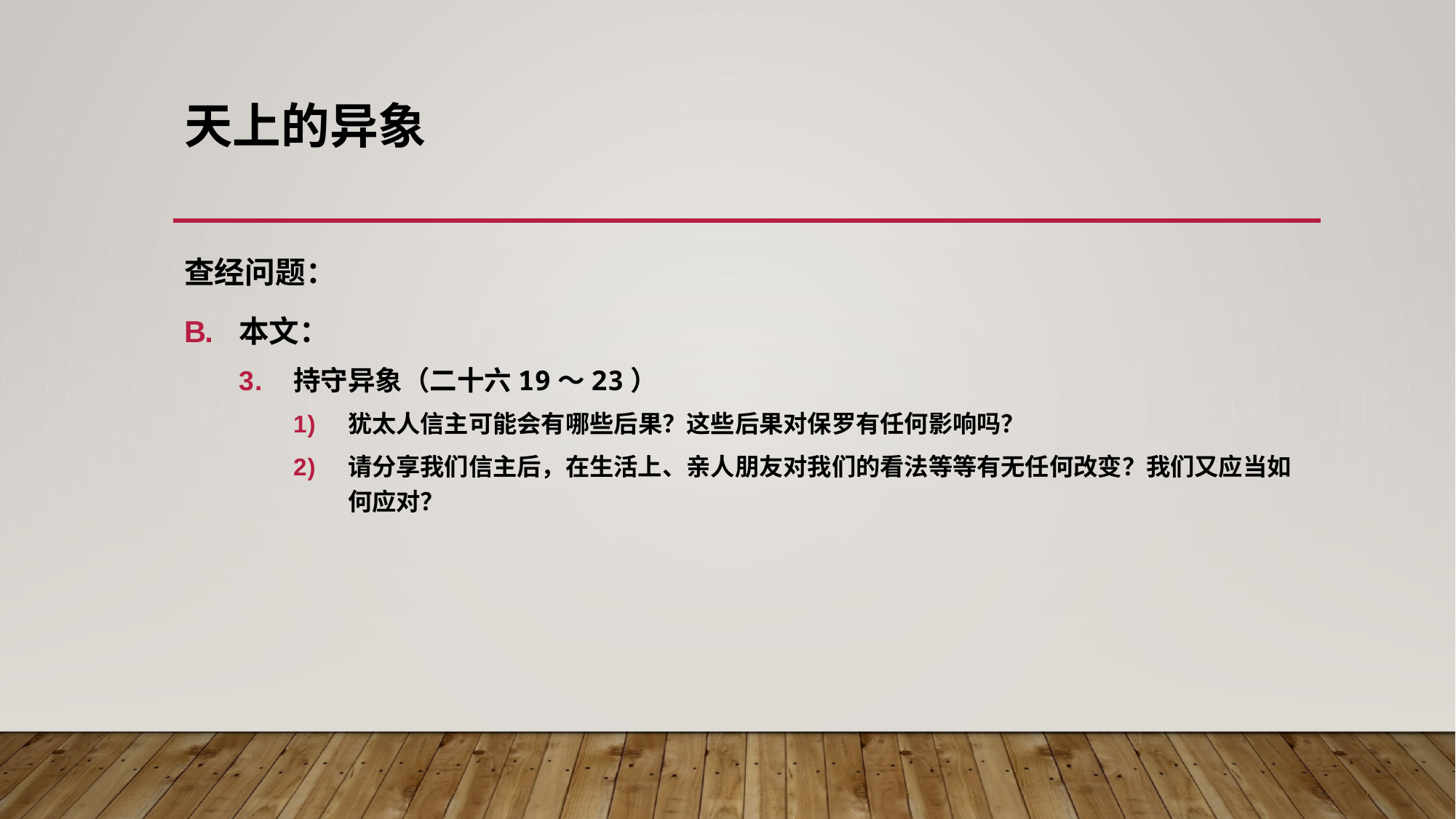

# 天上的异象
查经问题：
本文：
持守异象（二十六19～23）
犹太人信主可能会有哪些后果？这些后果对保罗有任何影响吗？
请分享我们信主后，在生活上、亲人朋友对我们的看法等等有无任何改变？我们又应当如何应对？